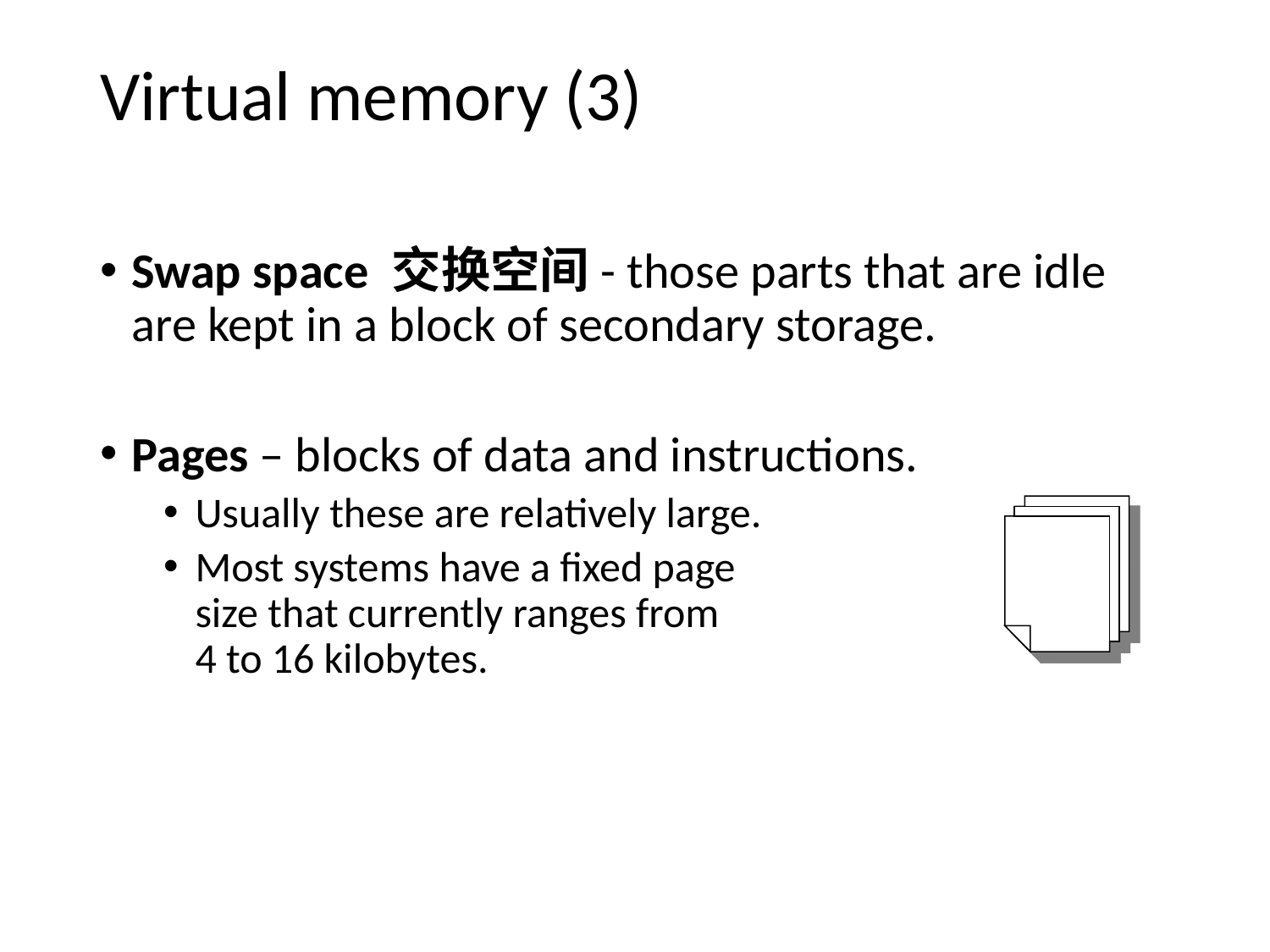

# Virtual memory (3)
Swap space 交换空间- those parts that are idle are kept in a block of secondary storage.
Pages – blocks of data and instructions.
Usually these are relatively large.
Most systems have a fixed page
size that currently ranges from
4 to 16 kilobytes.